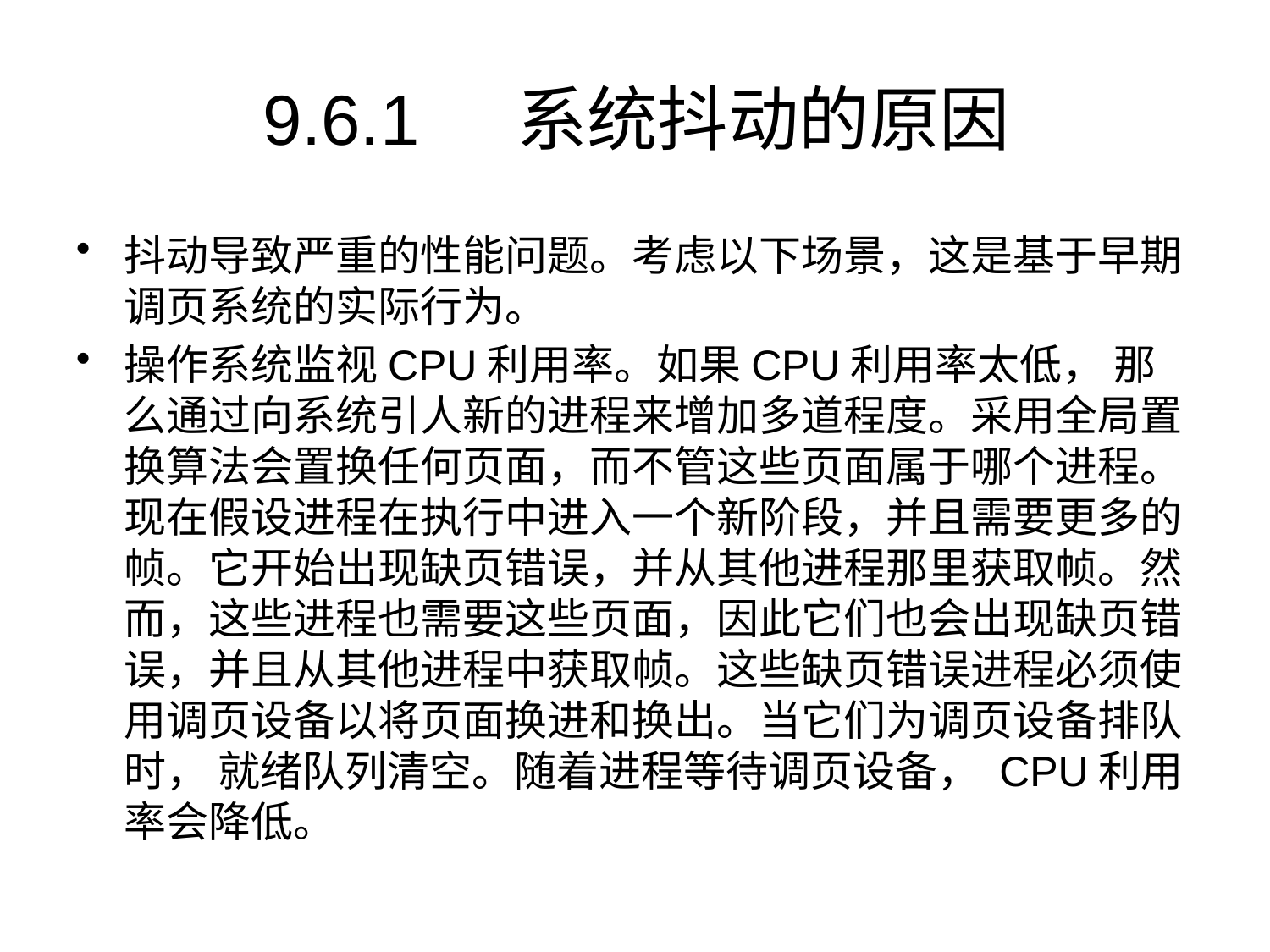

# 9.6.1	系统抖动的原因
抖动导致严重的性能问题。考虑以下场景，这是基于早期调页系统的实际行为。
操作系统监视CPU利用率。如果CPU利用率太低， 那么通过向系统引人新的进程来增加多道程度。采用全局置换算法会置换任何页面，而不管这些页面属于哪个进程。现在假设进程在执行中进入一个新阶段，并且需要更多的帧。它开始出现缺页错误，并从其他进程那里获取帧。然而，这些进程也需要这些页面，因此它们也会出现缺页错误，并且从其他进程中获取帧。这些缺页错误进程必须使用调页设备以将页面换进和换出。当它们为调页设备排队时， 就绪队列清空。随着进程等待调页设备， CPU利用率会降低。